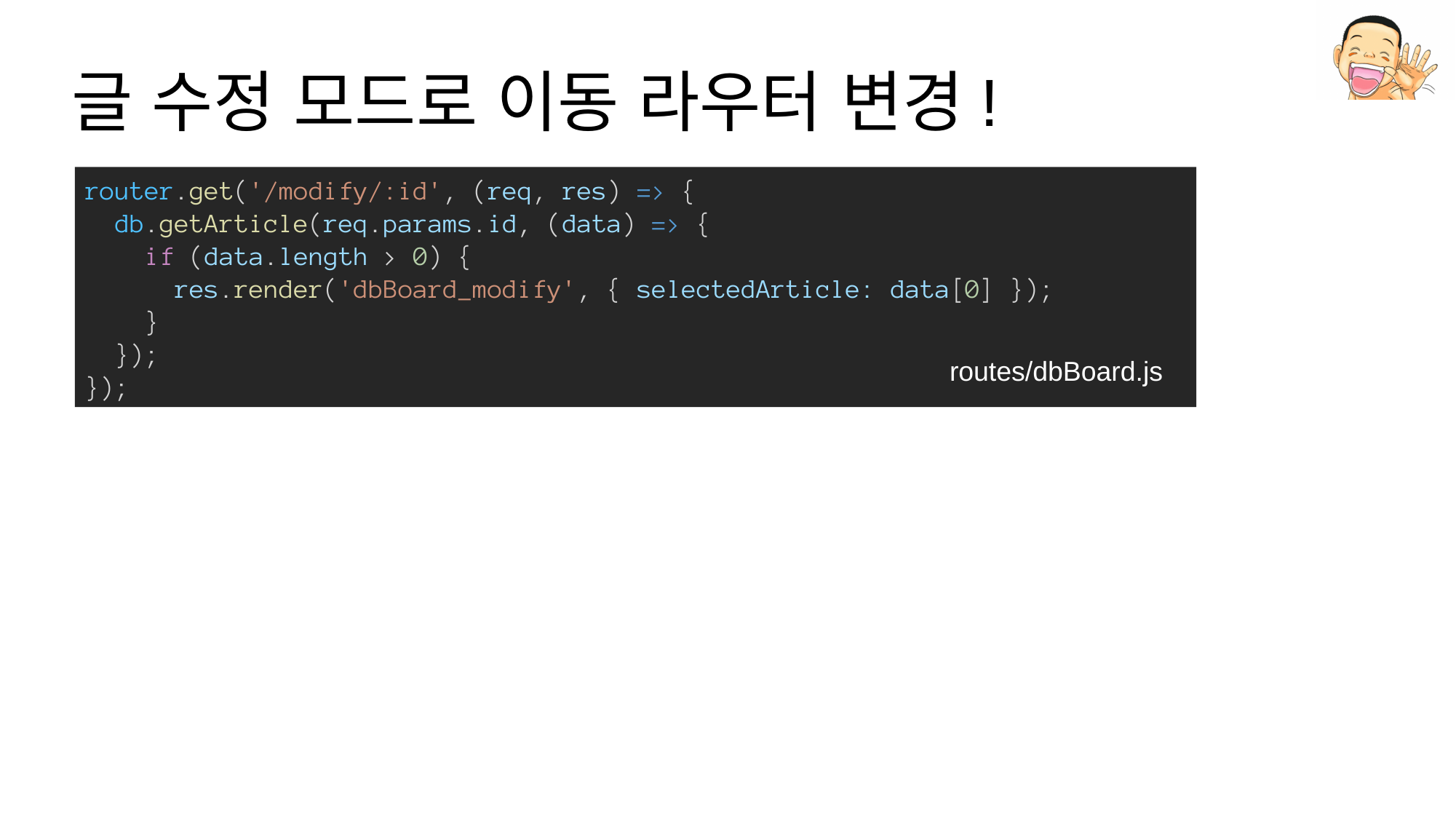

# 글 수정 모드로 이동 라우터 변경!
router.get('/modify/:id', (req, res) => {
  db.getArticle(req.params.id, (data) => {
    if (data.length > 0) {
      res.render('dbBoard_modify', { selectedArticle: data[0] });
    }
  });
});
routes/dbBoard.js